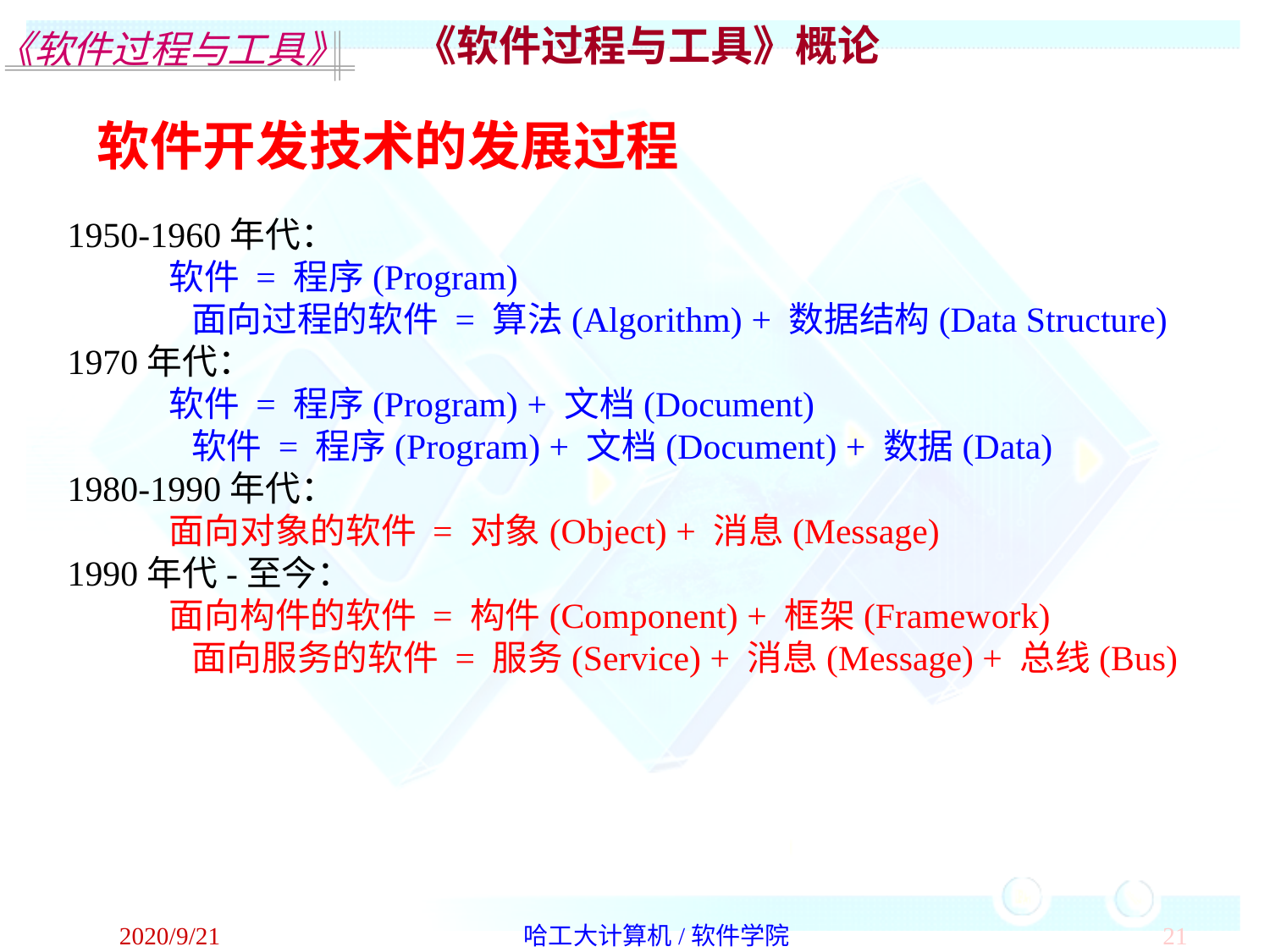

《软件过程与工具》概论
软件开发技术的发展过程
1950-1960年代：
             软件 = 程序(Program)
             面向过程的软件 = 算法(Algorithm) + 数据结构(Data Structure)
1970年代：
             软件 = 程序(Program) + 文档(Document)
             软件 = 程序(Program) + 文档(Document) + 数据(Data)
1980-1990年代：
             面向对象的软件 = 对象(Object) + 消息(Message)
1990年代-至今：
             面向构件的软件 = 构件(Component) + 框架(Framework)
             面向服务的软件 = 服务(Service) + 消息(Message) + 总线(Bus)